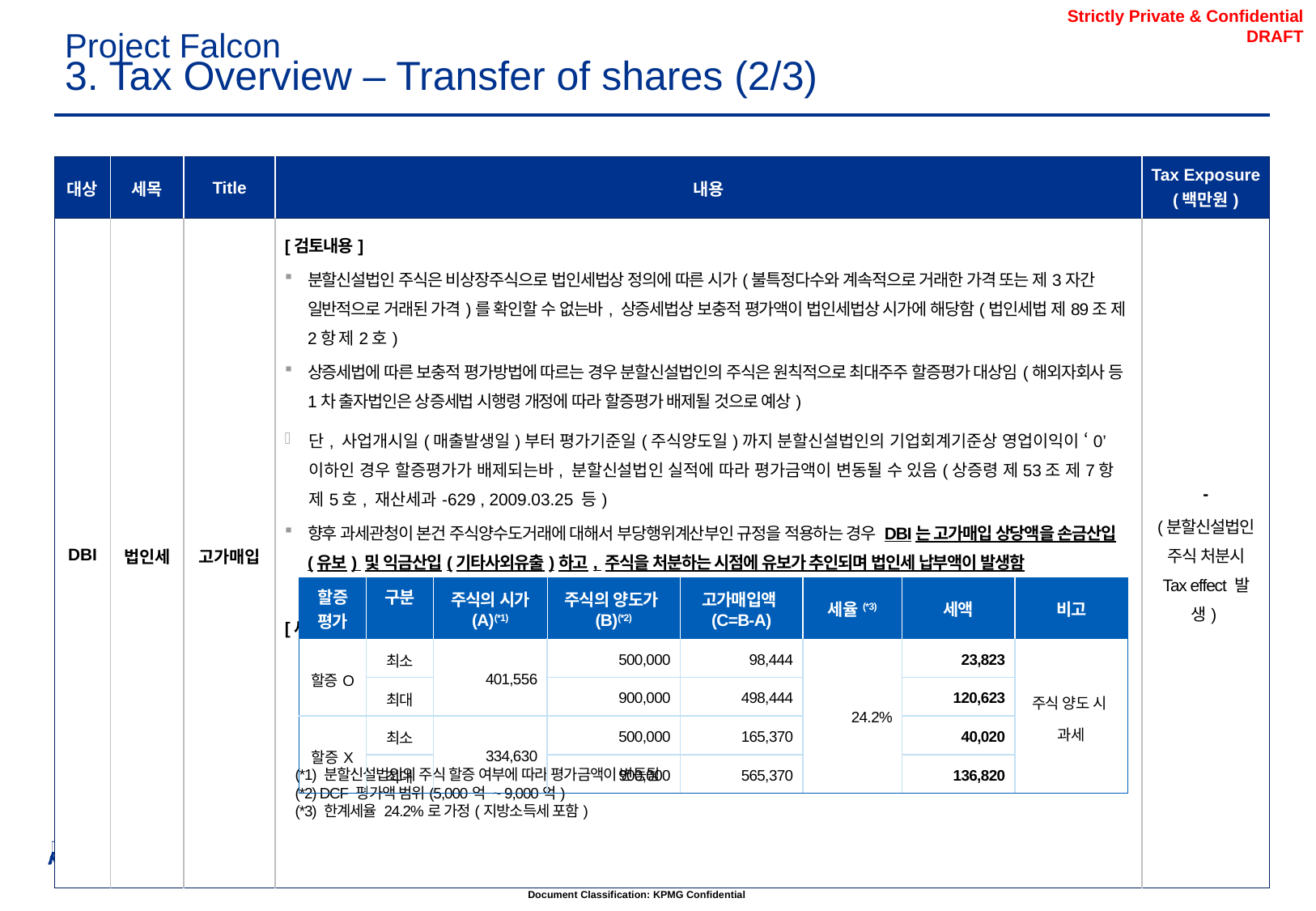

Project Falcon
# 3. Tax Overview – Transfer of shares (2/3)
| 대상 | 세목 | Title | 내용 | Tax Exposure (백만원) |
| --- | --- | --- | --- | --- |
| DBI | 법인세 | 고가매입 | [검토내용] 분할신설법인 주식은 비상장주식으로 법인세법상 정의에 따른 시가(불특정다수와 계속적으로 거래한 가격 또는 제3자간 일반적으로 거래된 가격)를 확인할 수 없는바, 상증세법상 보충적 평가액이 법인세법상 시가에 해당함(법인세법 제89조 제2항 제2호) 상증세법에 따른 보충적 평가방법에 따르는 경우 분할신설법인의 주식은 원칙적으로 최대주주 할증평가 대상임(해외자회사 등 1차 출자법인은 상증세법 시행령 개정에 따라 할증평가 배제될 것으로 예상) 단, 사업개시일(매출발생일)부터 평가기준일(주식양도일)까지 분할신설법인의 기업회계기준상 영업이익이 ‘0’ 이하인 경우 할증평가가 배제되는바, 분할신설법인 실적에 따라 평가금액이 변동될 수 있음(상증령 제53조 제7항 제5호, 재산세과-629 , 2009.03.25 등) 향후 과세관청이 본건 주식양수도거래에 대해서 부당행위계산부인 규정을 적용하는 경우 DBI는 고가매입 상당액을 손금산입(유보) 및 익금산입(기타사외유출)하고, 주식을 처분하는 시점에 유보가 추인되며 법인세 납부액이 발생함 ※ 기업소득이 300,000백만원 미만인 경우 이와 관련한 미환류 소득에 대한 법인세(세율 : 22%)가 추가로 발생할 수 있음 [세액효과] | - (분할신설법인 주식 처분시 Tax effect 발생) |
| 할증평가 | 구분 | 주식의 시가 (A)(\*1) | 주식의 양도가(B)(\*2) | 고가매입액(C=B-A) | 세율(\*3) | 세액 | 비고 |
| --- | --- | --- | --- | --- | --- | --- | --- |
| 할증O | 최소 | 401,556 | 500,000 | 98,444 | 24.2% | 23,823 | 주식 양도 시 과세 |
|  | 최대 |  | 900,000 | 498,444 |  | 120,623 |  |
| 할증X | 최소 | 334,630 | 500,000 | 165,370 |  | 40,020 |  |
|  | 최대 |  | 900,000 | 565,370 |  | 136,820 |  |
(*1) 분할신설법인의 주식 할증 여부에 따라 평가금액이 변동됨
(*2) DCF 평가액 범위(5,000억 ~ 9,000억)
(*3) 한계세율 24.2%로 가정(지방소득세 포함)